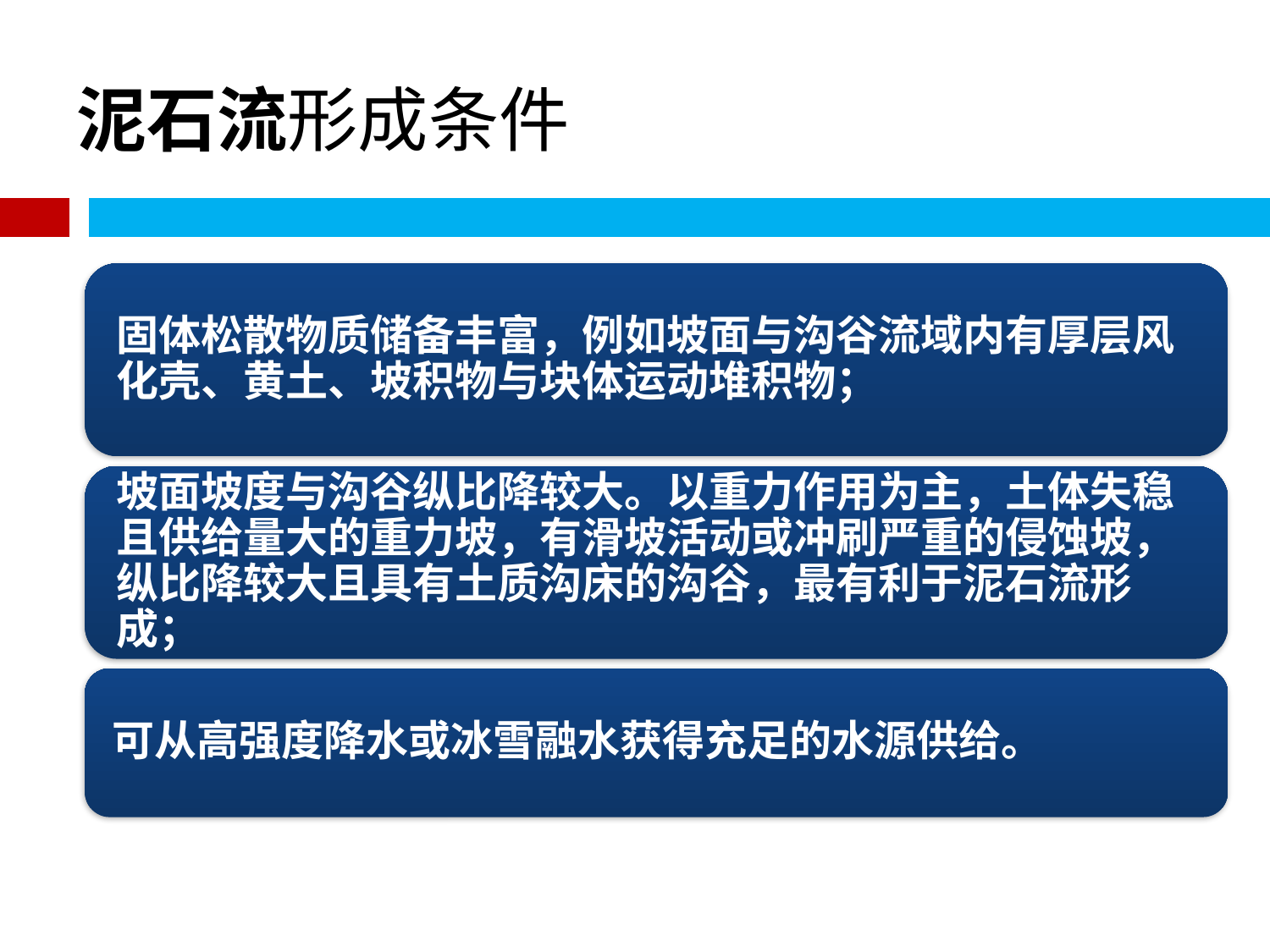

# 泥石流形成条件
固体松散物质储备丰富，例如坡面与沟谷流域内有厚层风化壳、黄土、坡积物与块体运动堆积物；
坡面坡度与沟谷纵比降较大。以重力作用为主，土体失稳且供给量大的重力坡，有滑坡活动或冲刷严重的侵蚀坡，纵比降较大且具有土质沟床的沟谷，最有利于泥石流形成；
可从高强度降水或冰雪融水获得充足的水源供给。